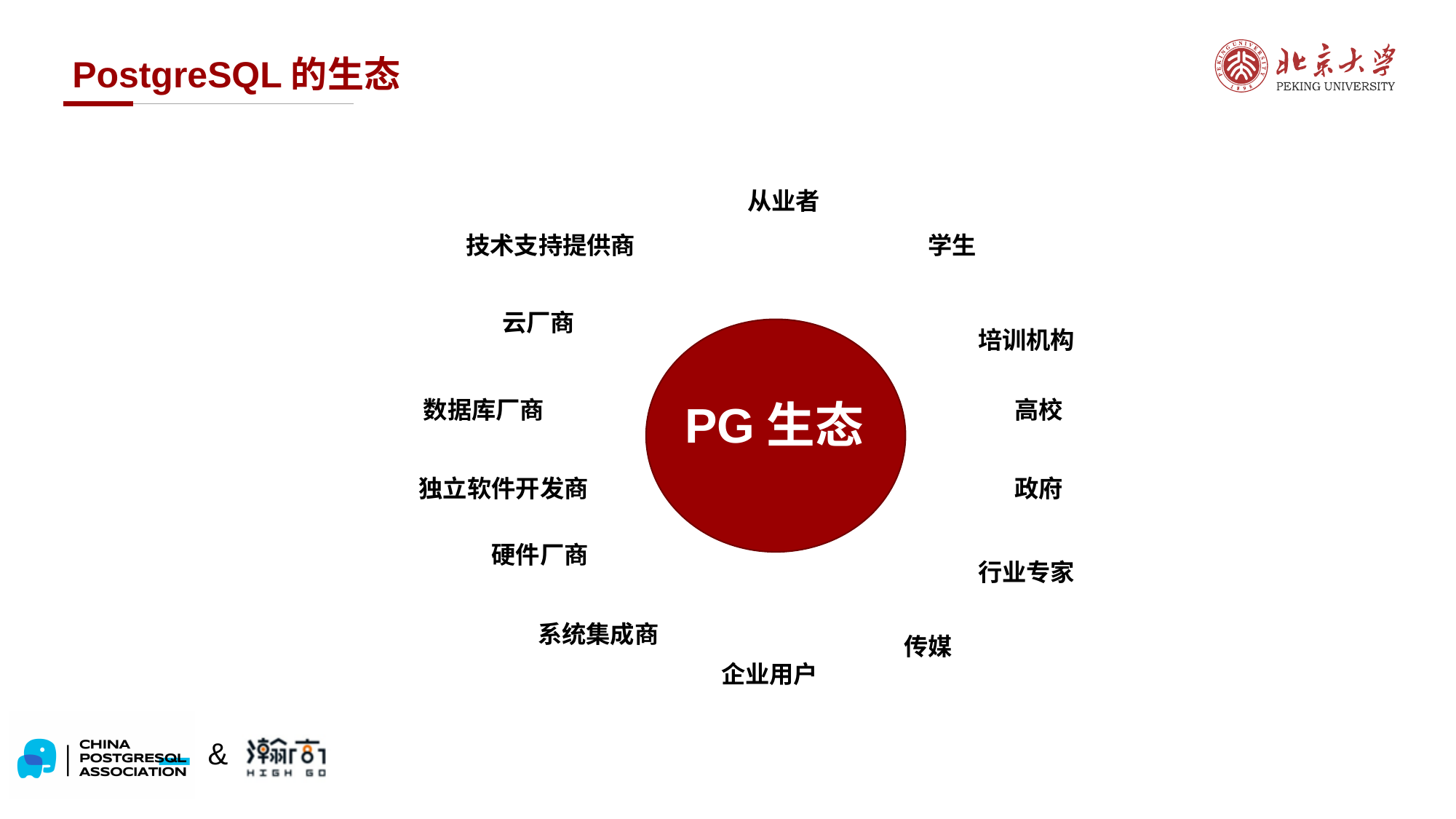

PostgreSQL的生态
从业者
技术支持提供商
学生
云厂商

培训机构
数据库厂商
PG生态
高校
独立软件开发商
政府
硬件厂商
行业专家
系统集成商
传媒
企业用户